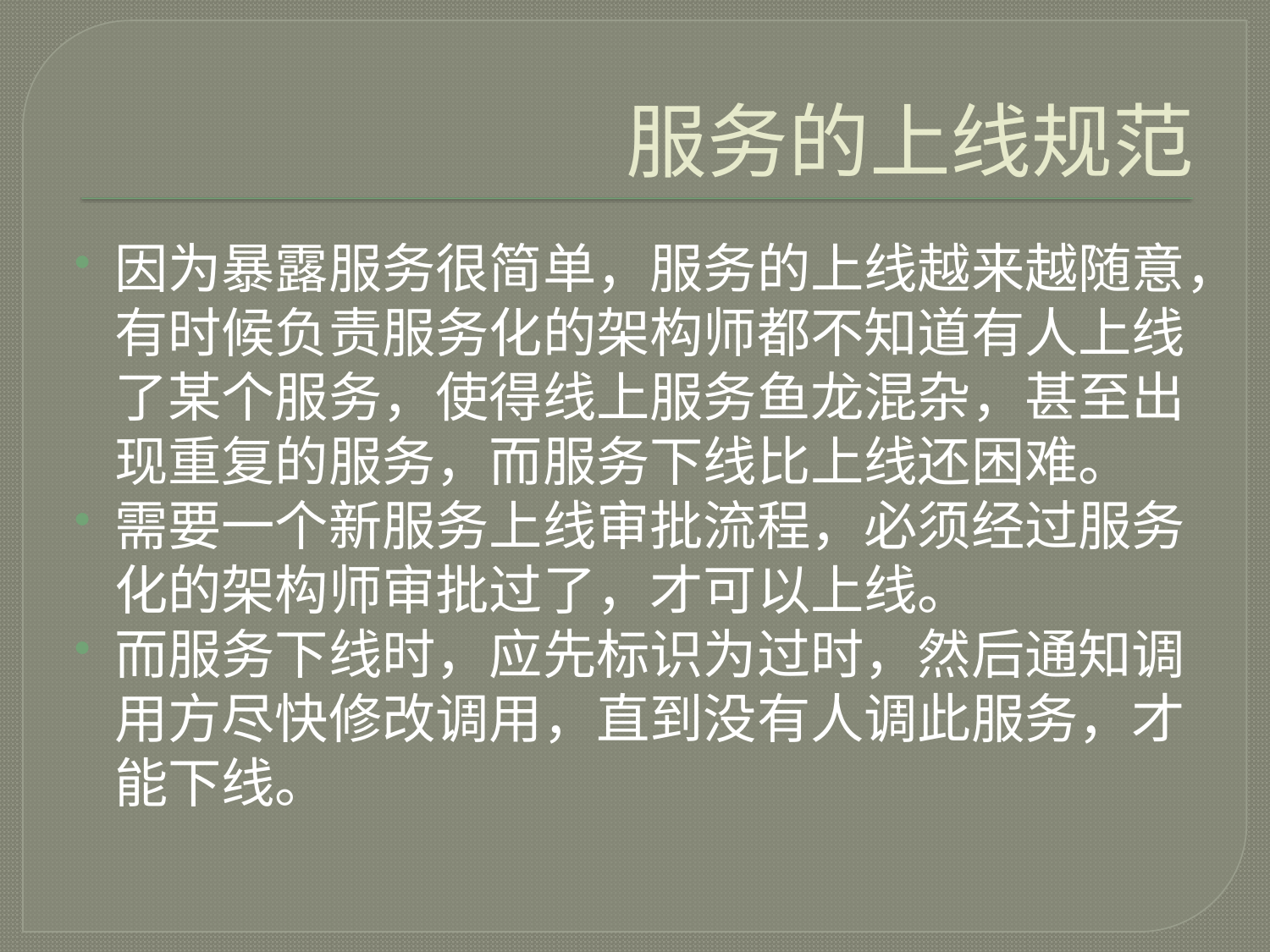

# 服务的上线规范
因为暴露服务很简单，服务的上线越来越随意，有时候负责服务化的架构师都不知道有人上线了某个服务，使得线上服务鱼龙混杂，甚至出现重复的服务，而服务下线比上线还困难。
需要一个新服务上线审批流程，必须经过服务化的架构师审批过了，才可以上线。
而服务下线时，应先标识为过时，然后通知调用方尽快修改调用，直到没有人调此服务，才能下线。